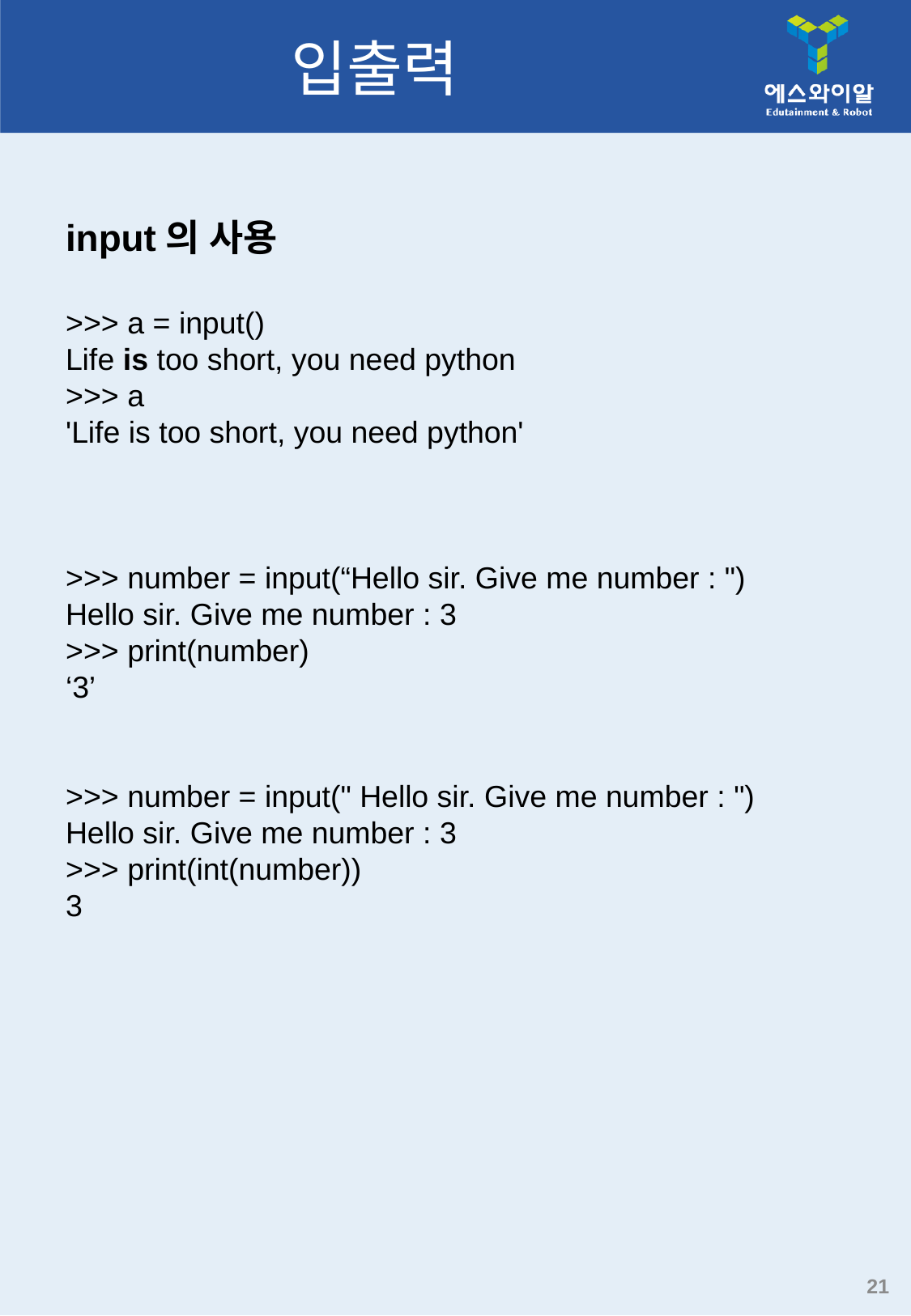

# 입출력
input의 사용

>>> a = input()
Life is too short, you need python
>>> a
'Life is too short, you need python'

>>> number = input(“Hello sir. Give me number : ")
Hello sir. Give me number : 3
>>> print(number)
‘3’

>>> number = input(" Hello sir. Give me number : ")
Hello sir. Give me number : 3
>>> print(int(number))
3

21